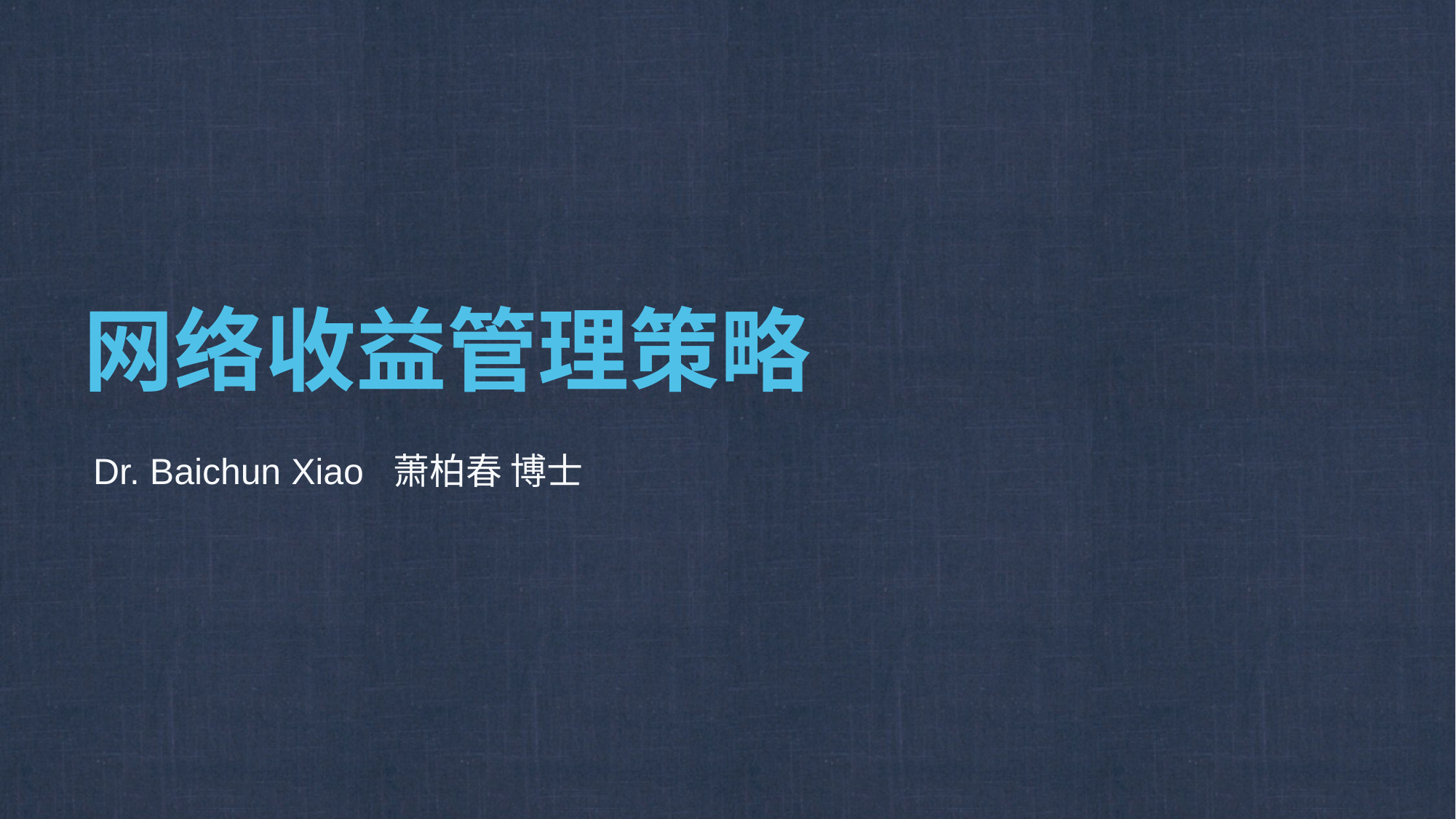

# 网络收益管理策略
 Dr. Baichun Xiao  萧柏春 博士